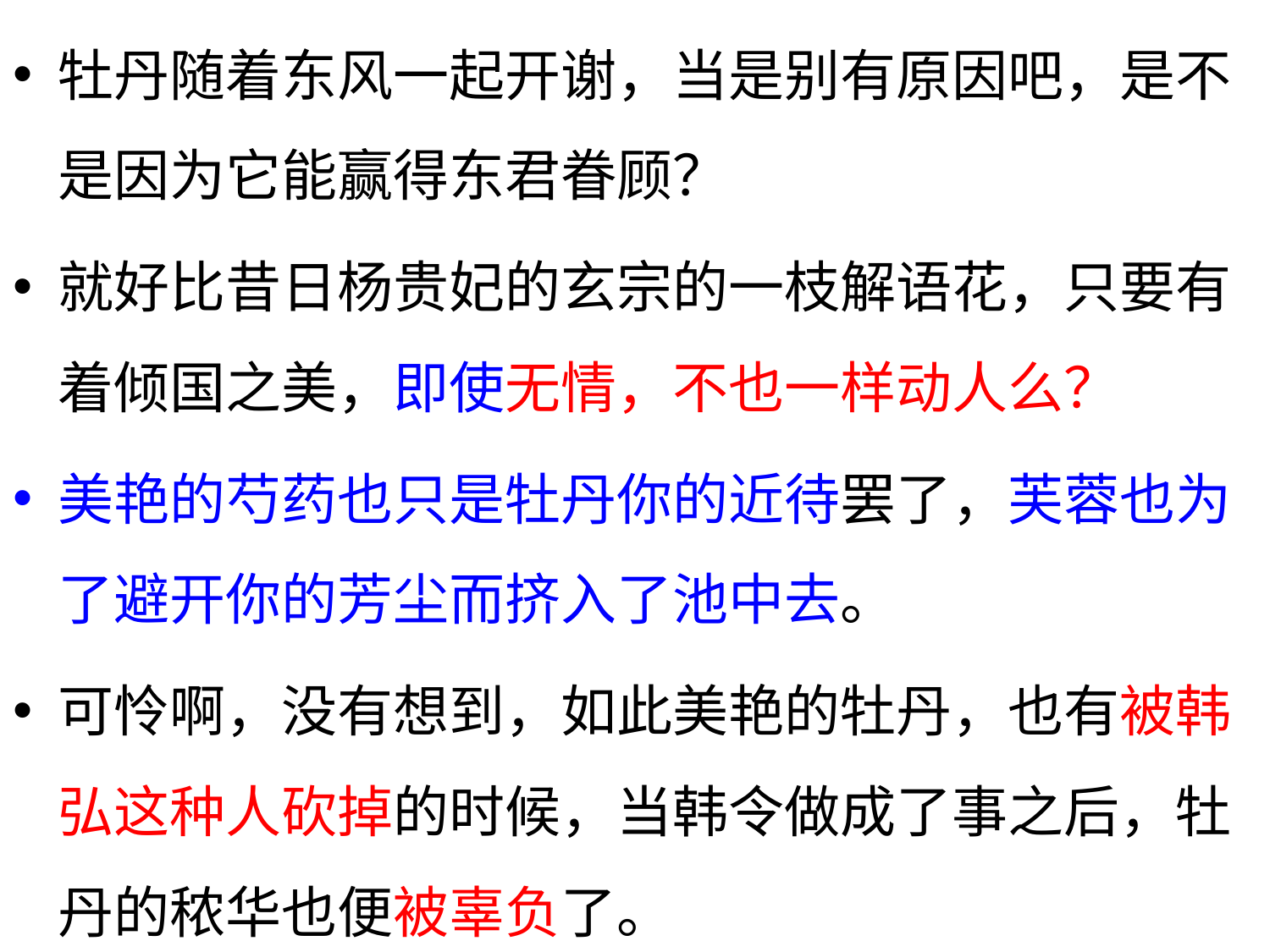

牡丹随着东风一起开谢，当是别有原因吧，是不是因为它能赢得东君眷顾？
就好比昔日杨贵妃的玄宗的一枝解语花，只要有着倾国之美，即使无情，不也一样动人么？
美艳的芍药也只是牡丹你的近待罢了，芙蓉也为了避开你的芳尘而挤入了池中去。
可怜啊，没有想到，如此美艳的牡丹，也有被韩弘这种人砍掉的时候，当韩令做成了事之后，牡丹的秾华也便被辜负了。